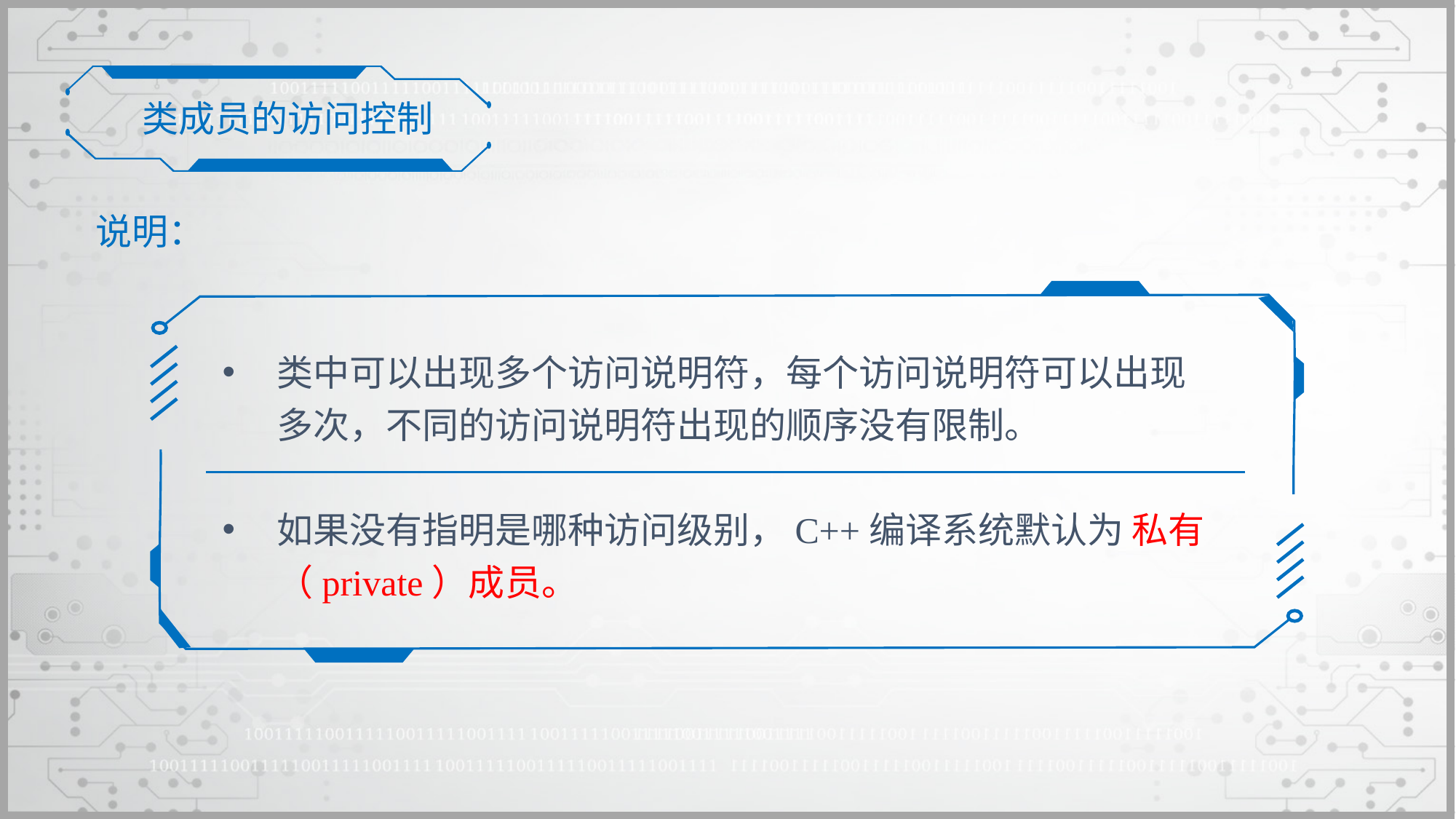

类成员的访问控制
说明：

类中可以出现多个访问说明符，每个访问说明符可以出现多次，不同的访问说明符出现的顺序没有限制。

如果没有指明是哪种访问级别，C++编译系统默认为 私有（private）成员。